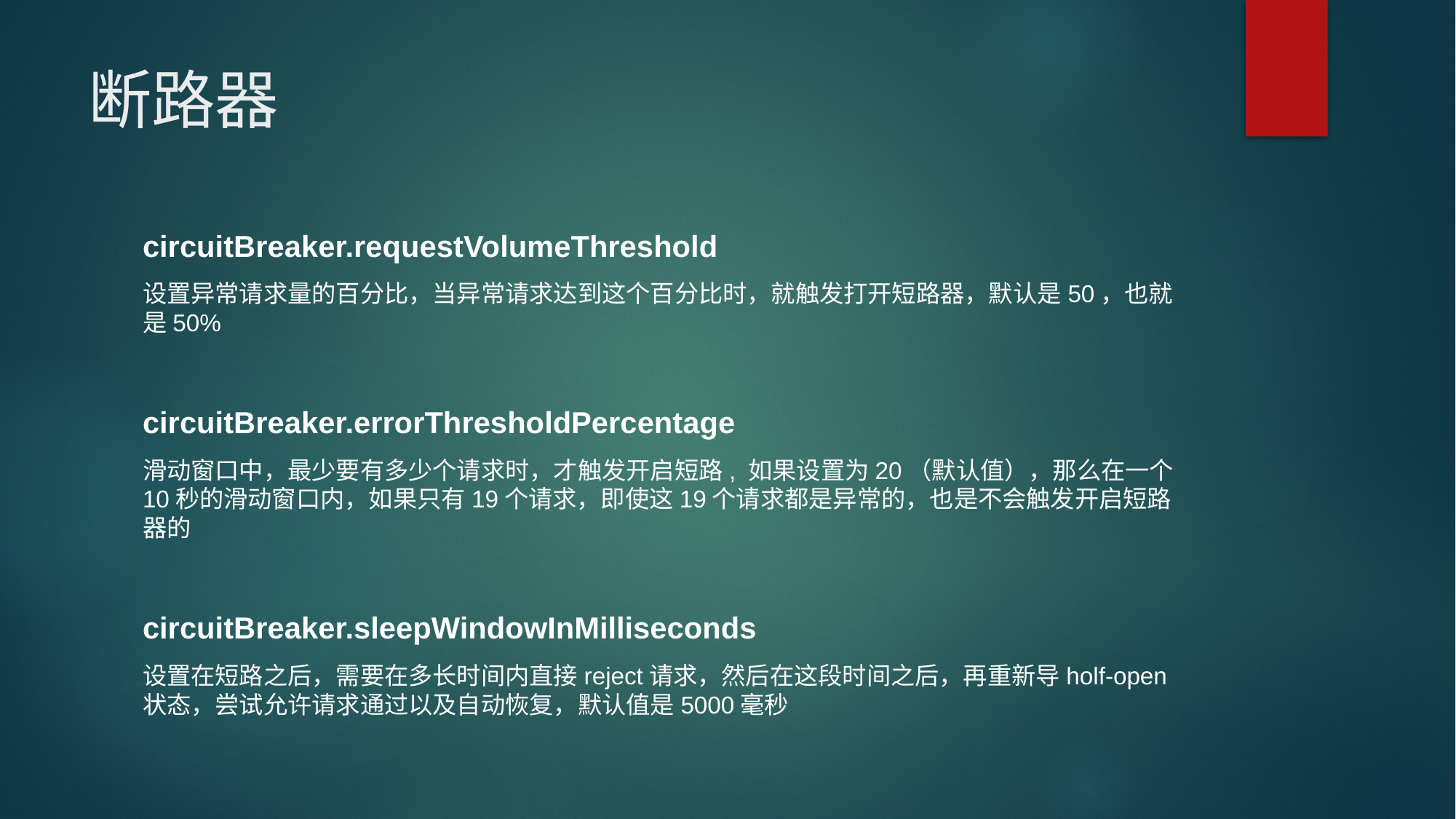

# 断路器
circuitBreaker.requestVolumeThreshold
设置异常请求量的百分比，当异常请求达到这个百分比时，就触发打开短路器，默认是50，也就是50%

circuitBreaker.errorThresholdPercentage
滑动窗口中，最少要有多少个请求时，才触发开启短路, 如果设置为20（默认值），那么在一个10秒的滑动窗口内，如果只有19个请求，即使这19个请求都是异常的，也是不会触发开启短路器的

circuitBreaker.sleepWindowInMilliseconds
设置在短路之后，需要在多长时间内直接reject请求，然后在这段时间之后，再重新导holf-open状态，尝试允许请求通过以及自动恢复，默认值是5000毫秒